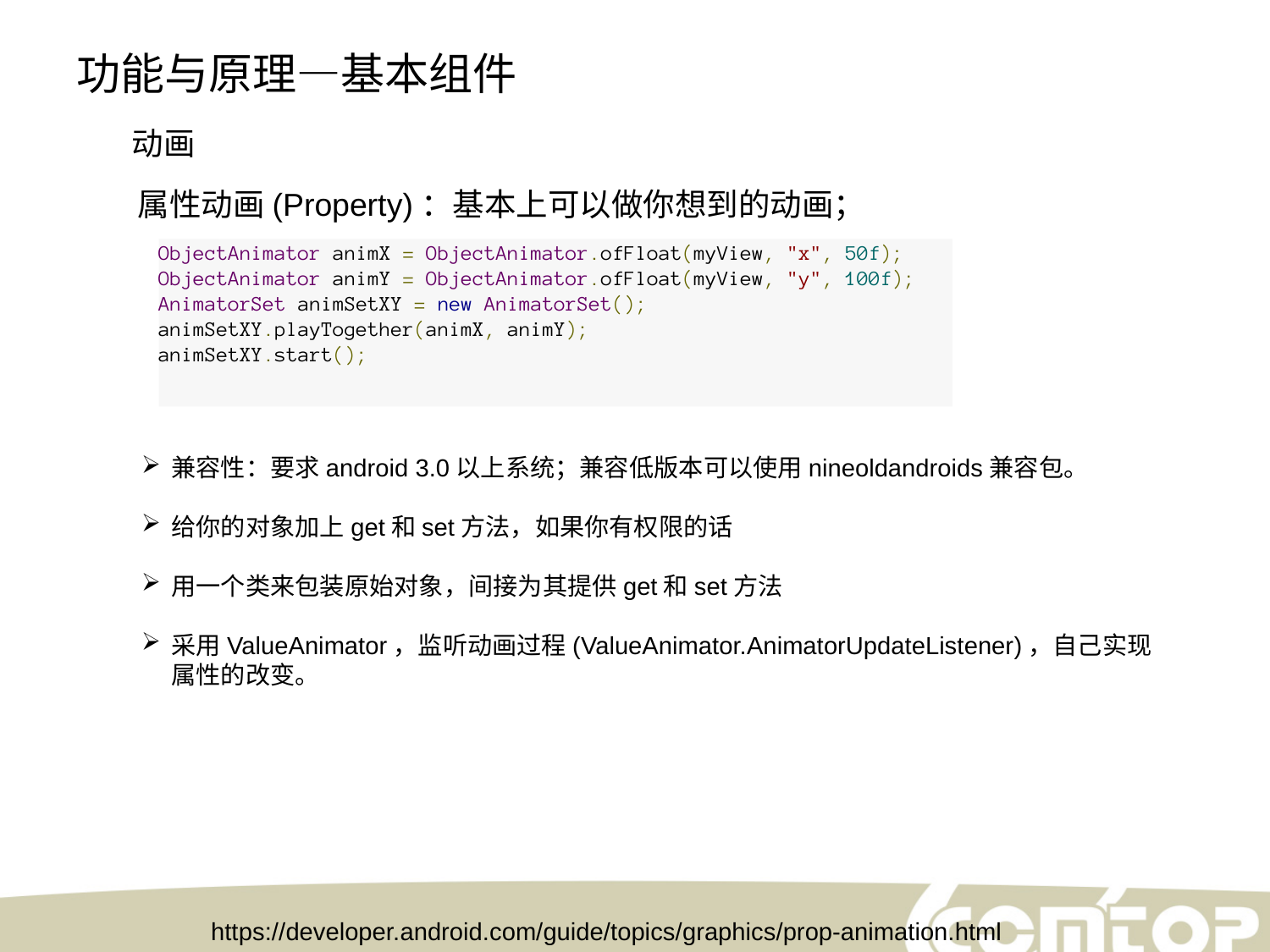

功能与原理—基本组件
动画
属性动画(Property)：基本上可以做你想到的动画；

ObjectAnimator animX = ObjectAnimator.ofFloat(myView, "x", 50f);
ObjectAnimator animY = ObjectAnimator.ofFloat(myView, "y", 100f);
AnimatorSet animSetXY = new AnimatorSet();
animSetXY.playTogether(animX, animY);
animSetXY.start();

兼容性：要求android 3.0以上系统；兼容低版本可以使用nineoldandroids兼容包。

给你的对象加上get和set方法，如果你有权限的话

用一个类来包装原始对象，间接为其提供get和set方法

采用ValueAnimator，监听动画过程(ValueAnimator.AnimatorUpdateListener)，自己实现属性的改变。
https://developer.android.com/guide/topics/graphics/prop-animation.html